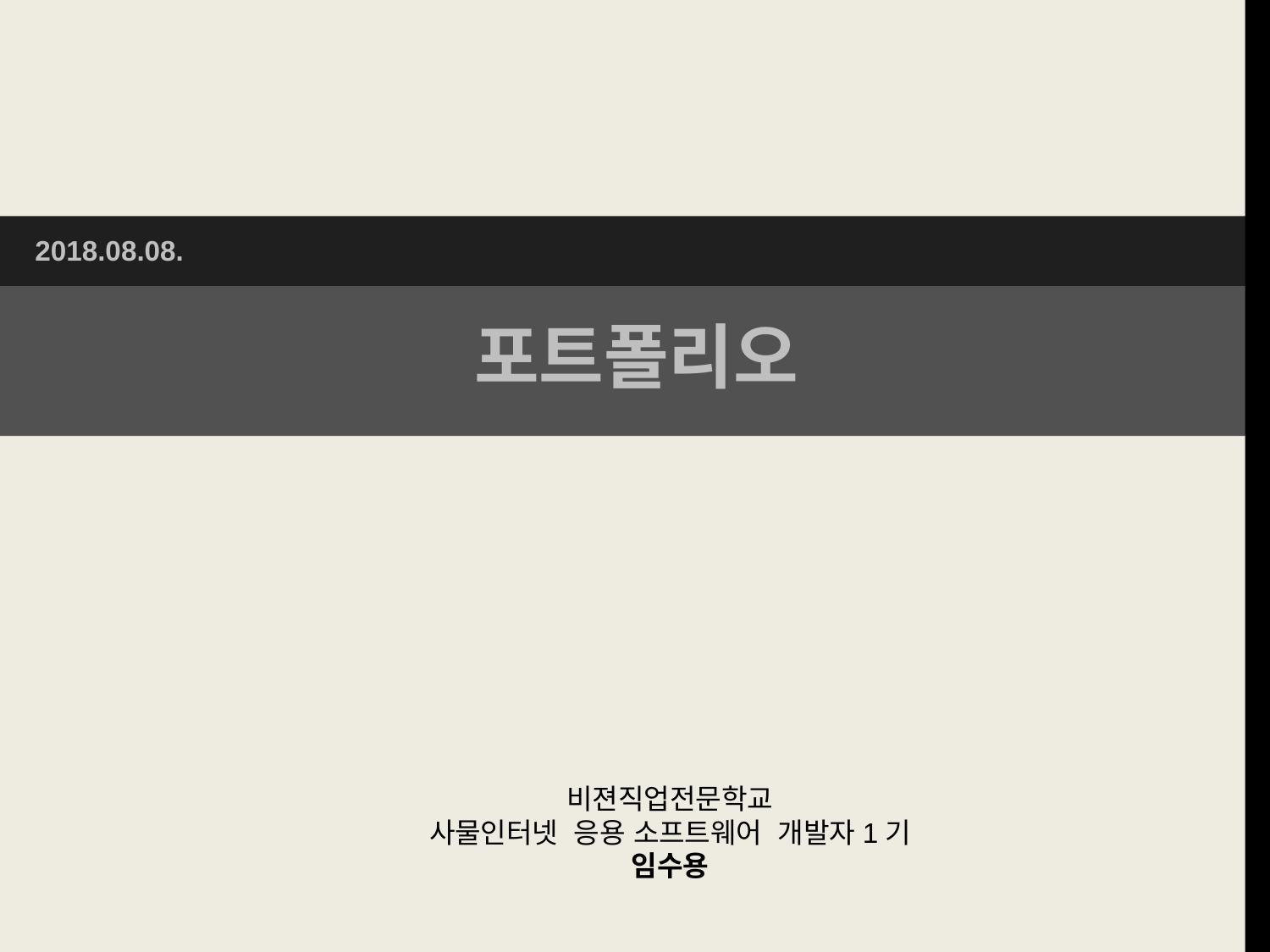

2018.08.08.

포트폴리오
비젼직업전문학교
사물인터넷  응용 소프트웨어  개발자1기
임수용